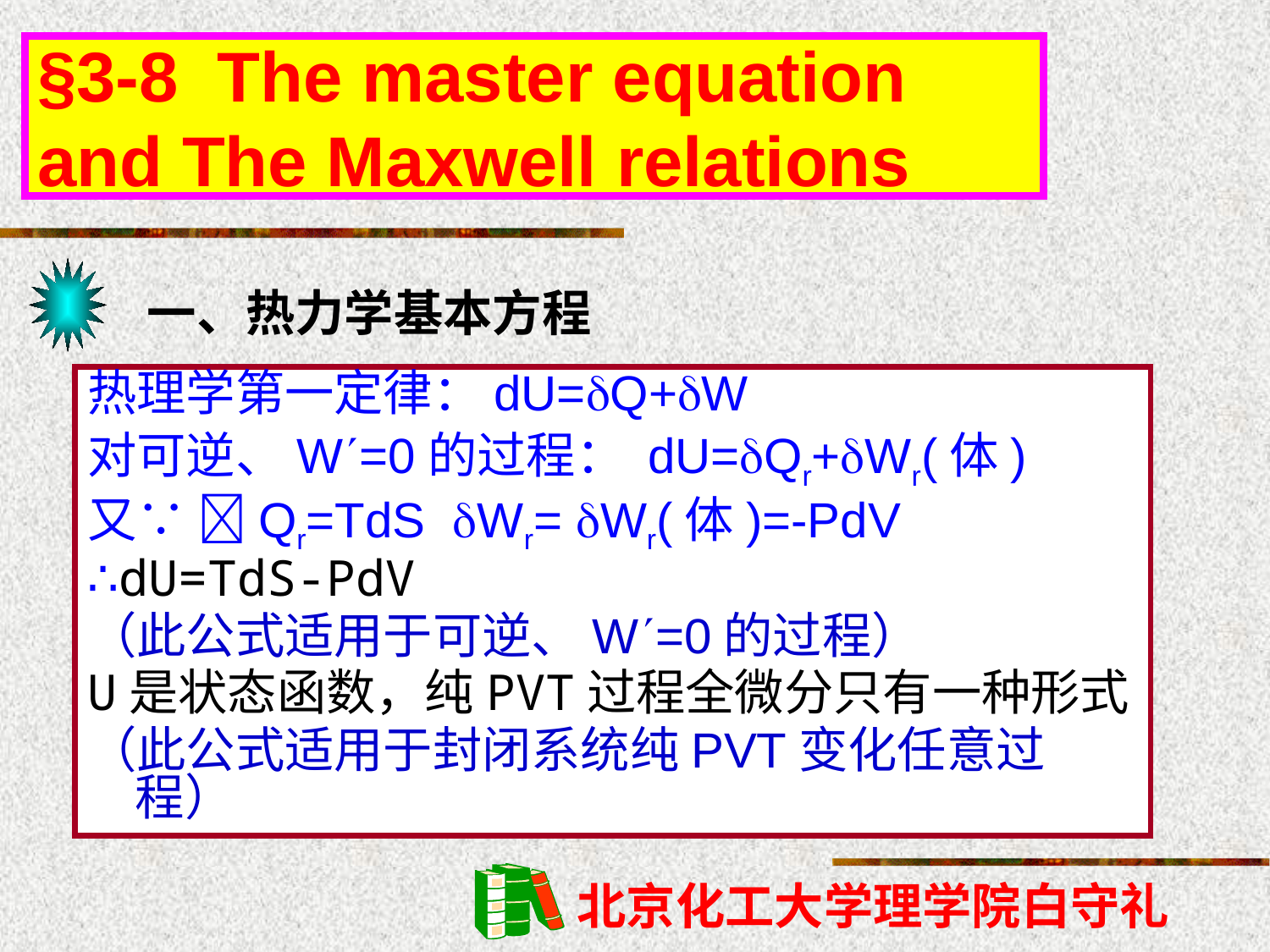

§3-8  The master equation and The Maxwell relations

一、热力学基本方程
热理学第一定律：dU=δQ+δW
对可逆、W′=0的过程： dU=δQr+δWr(体)
又∵ δQr=TdS  δWr= δWr(体)=-PdV
∴dU=TdS-PdV
（此公式适用于可逆、W′=0的过程）
U是状态函数，纯PVT过程全微分只有一种形式
（此公式适用于封闭系统纯PVT变化任意过程）